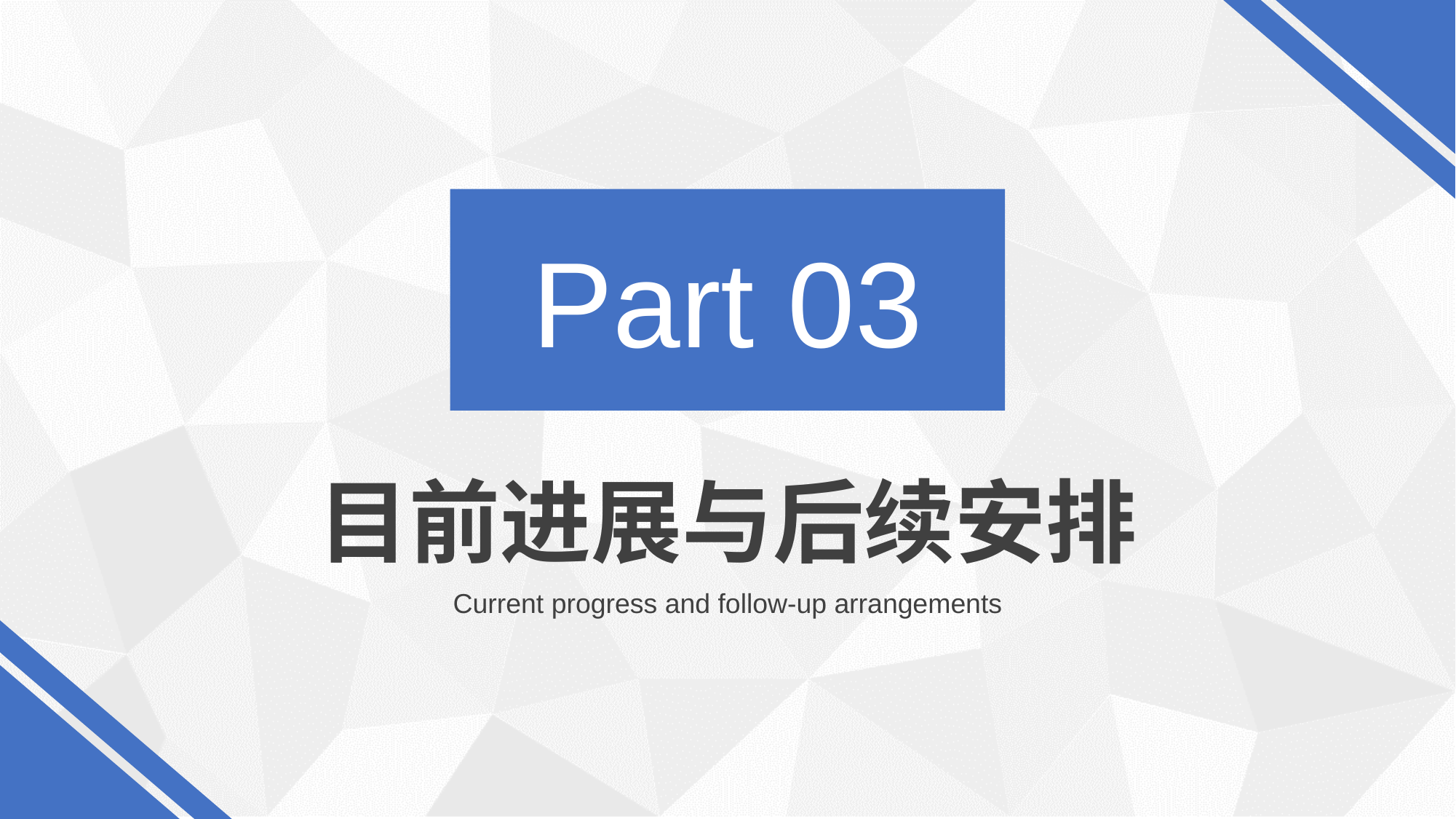

Part 03
目前进展与后续安排
Current progress and follow-up arrangements